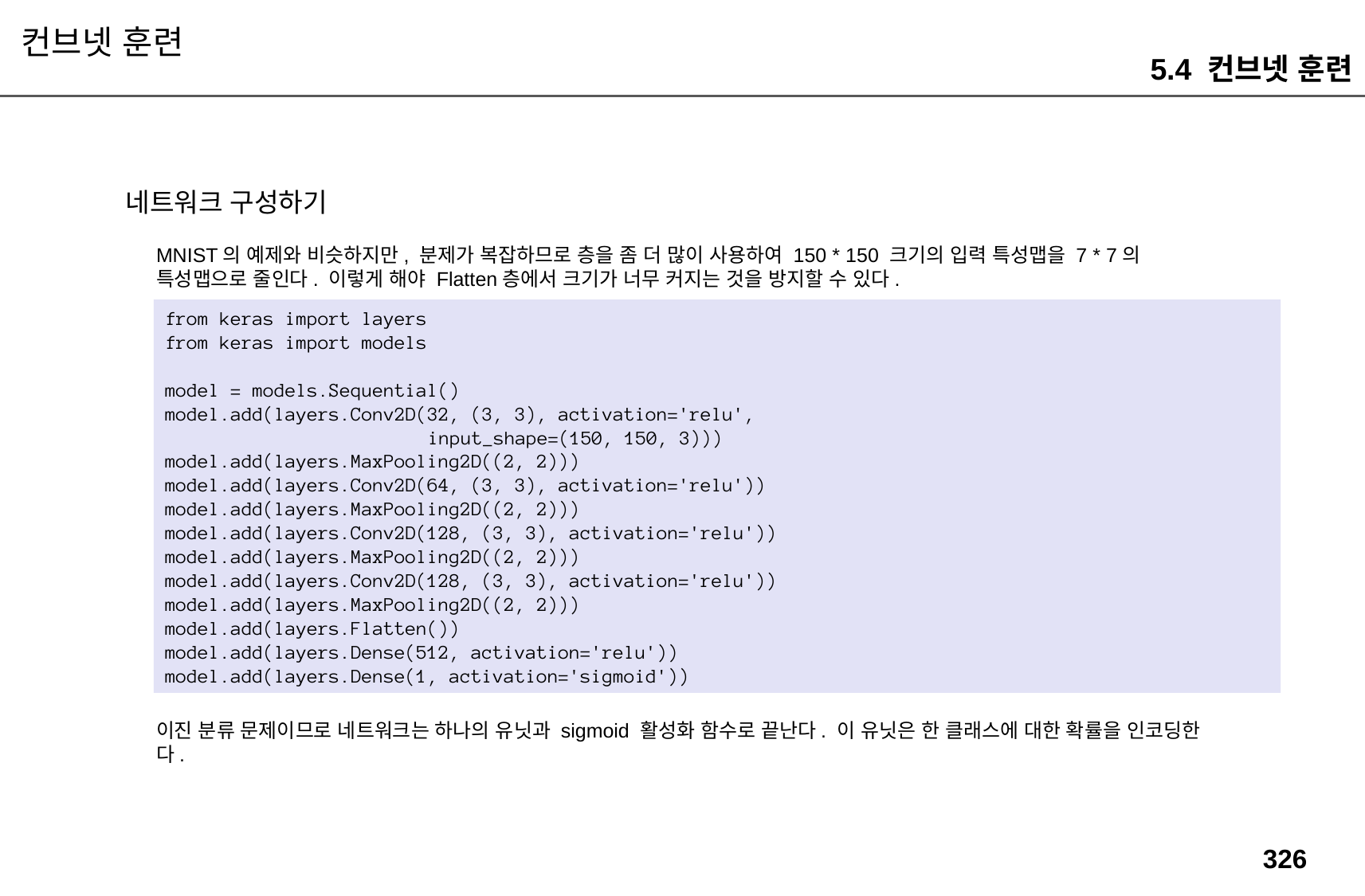

컨브넷 훈련
5.4 컨브넷 훈련
네트워크 구성하기
MNIST의 예제와 비슷하지만, 분제가 복잡하므로 층을 좀 더 많이 사용하여 150 * 150 크기의 입력 특성맵을 7 * 7의 특성맵으로 줄인다. 이렇게 해야 Flatten층에서 크기가 너무 커지는 것을 방지할 수 있다.
from keras import layers
from keras import models

model = models.Sequential()
model.add(layers.Conv2D(32, (3, 3), activation='relu',
                        input_shape=(150, 150, 3)))
model.add(layers.MaxPooling2D((2, 2)))
model.add(layers.Conv2D(64, (3, 3), activation='relu'))
model.add(layers.MaxPooling2D((2, 2)))
model.add(layers.Conv2D(128, (3, 3), activation='relu'))
model.add(layers.MaxPooling2D((2, 2)))
model.add(layers.Conv2D(128, (3, 3), activation='relu'))
model.add(layers.MaxPooling2D((2, 2)))
model.add(layers.Flatten())
model.add(layers.Dense(512, activation='relu'))
model.add(layers.Dense(1, activation='sigmoid'))
이진 분류 문제이므로 네트워크는 하나의 유닛과 sigmoid 활성화 함수로 끝난다. 이 유닛은 한 클래스에 대한 확률을 인코딩한다.